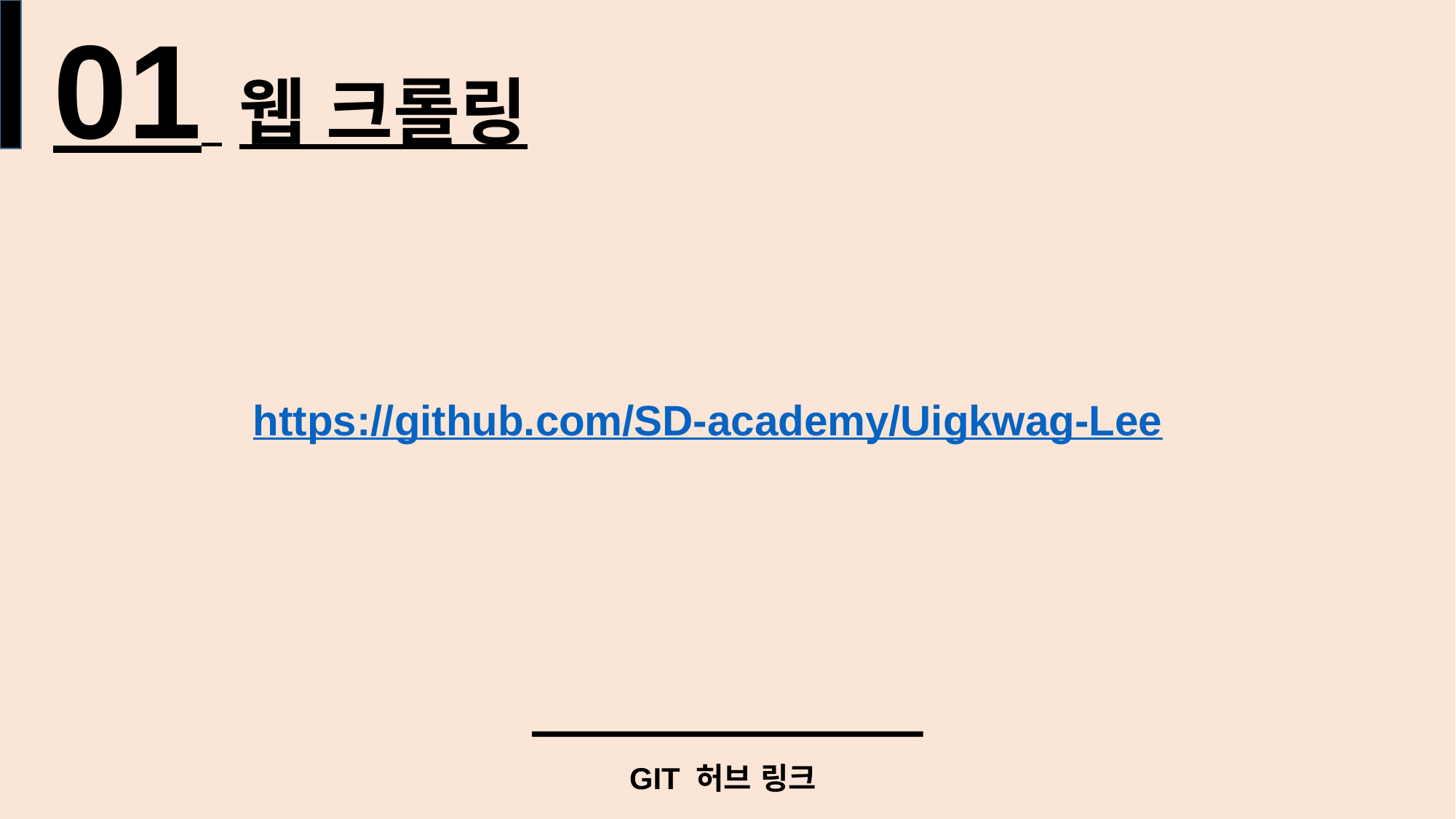

01 웹 크롤링
#
https://github.com/SD-academy/Uigkwag-Lee

GIT 허브 링크